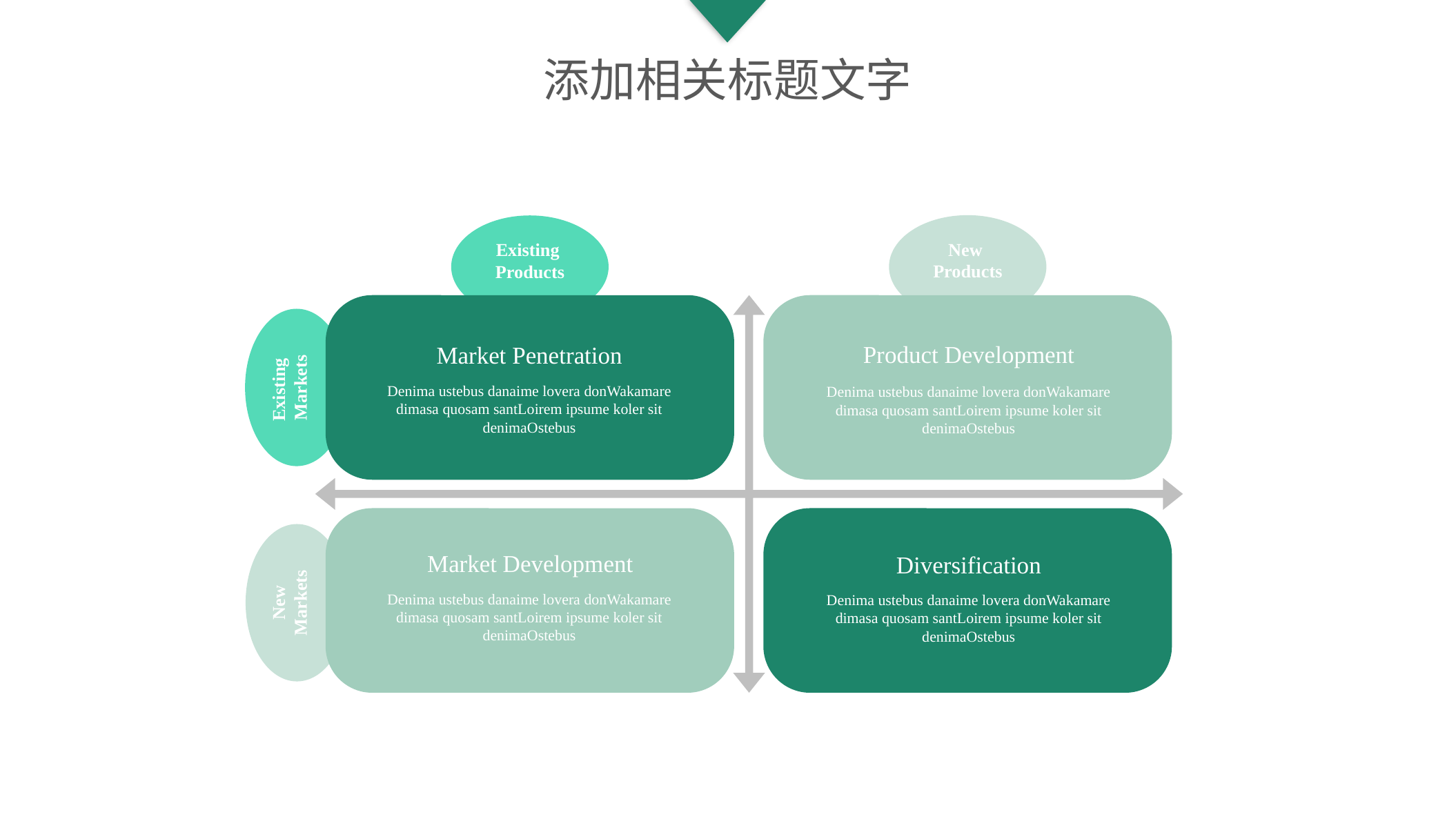

添加相关标题文字

New
Products

Existing
Products

Existing
Markets

New
Markets

Market Penetration
Denima ustebus danaime lovera donWakamare dimasa quosam santLoirem ipsume koler sit denimaOstebus

Product Development
Denima ustebus danaime lovera donWakamare dimasa quosam santLoirem ipsume koler sit denimaOstebus

Market Development
Denima ustebus danaime lovera donWakamare dimasa quosam santLoirem ipsume koler sit denimaOstebus

Diversification
Denima ustebus danaime lovera donWakamare dimasa quosam santLoirem ipsume koler sit denimaOstebus